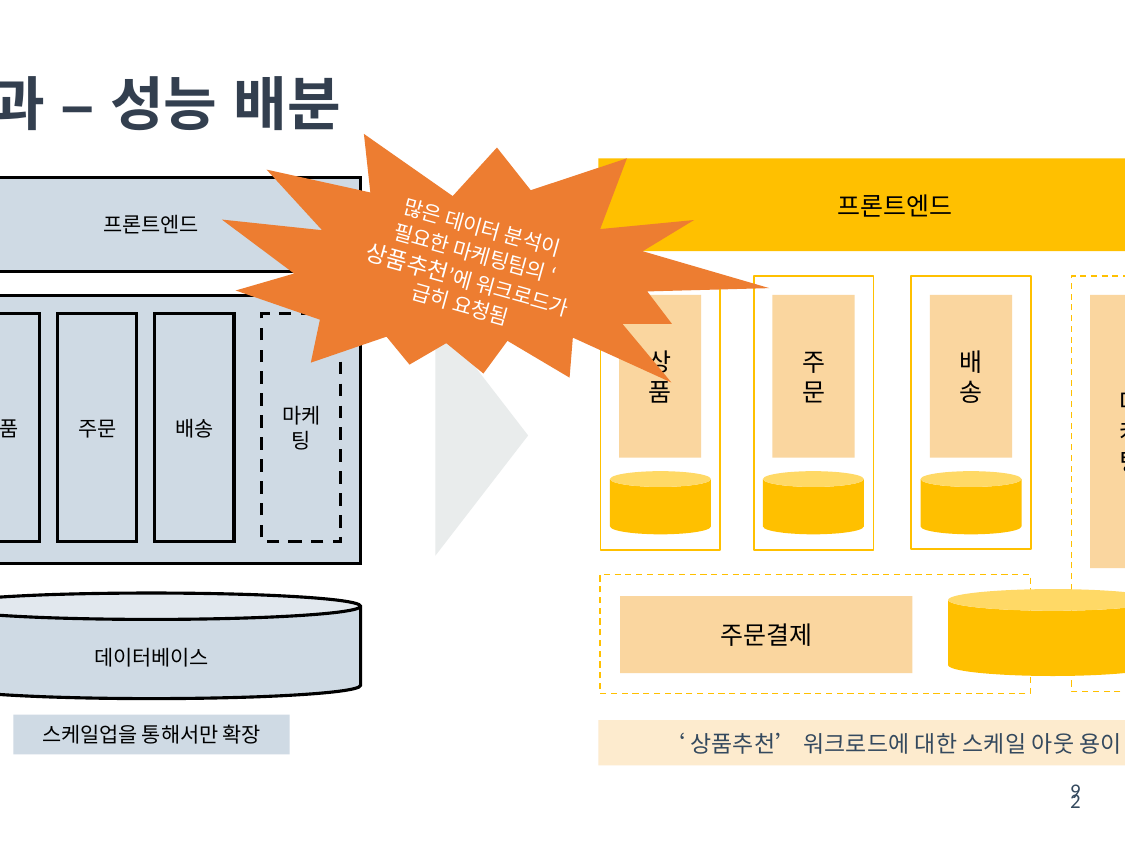

# 효과 – 성능 배분
많은 데이터 분석이 필요한 마케팅팀의 ‘상품추천’에 워크로드가 급히 요청됨
프론트엔드

마
케
팅
상
품
주
문
배
송

‘상품추천’ 워크로드에 대한 스케일 아웃 용이

주문결제

프론트엔드

상품
주문
배송
마케팅
데이터베이스
스케일업을 통해서만 확장